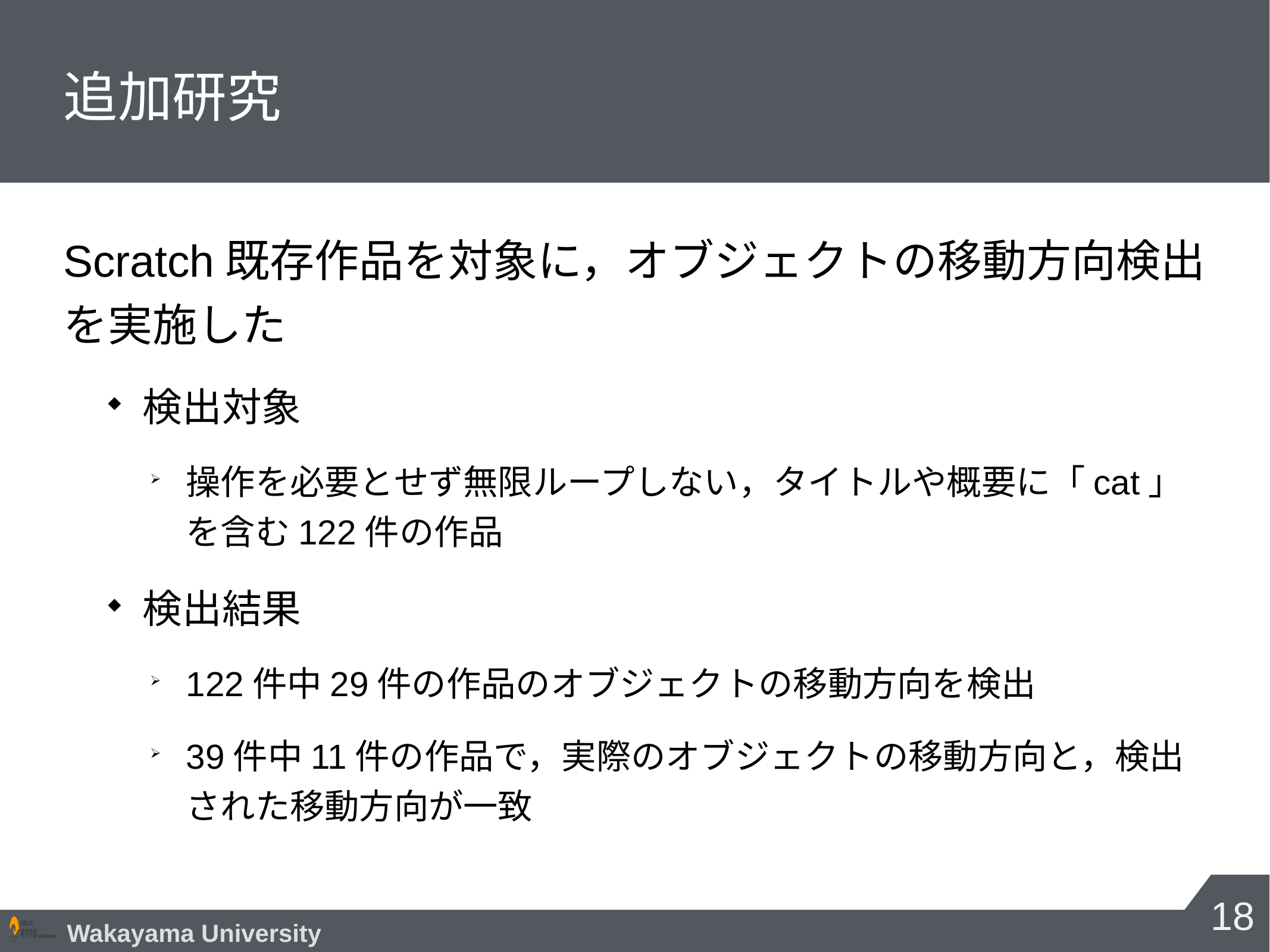

# 追加研究
Scratch既存作品を対象に，オブジェクトの移動方向検出を実施した
検出対象
操作を必要とせず無限ループしない，タイトルや概要に「cat」を含む122件の作品
検出結果
122件中29件の作品のオブジェクトの移動方向を検出
39件中11件の作品で，実際のオブジェクトの移動方向と，検出された移動方向が一致

18